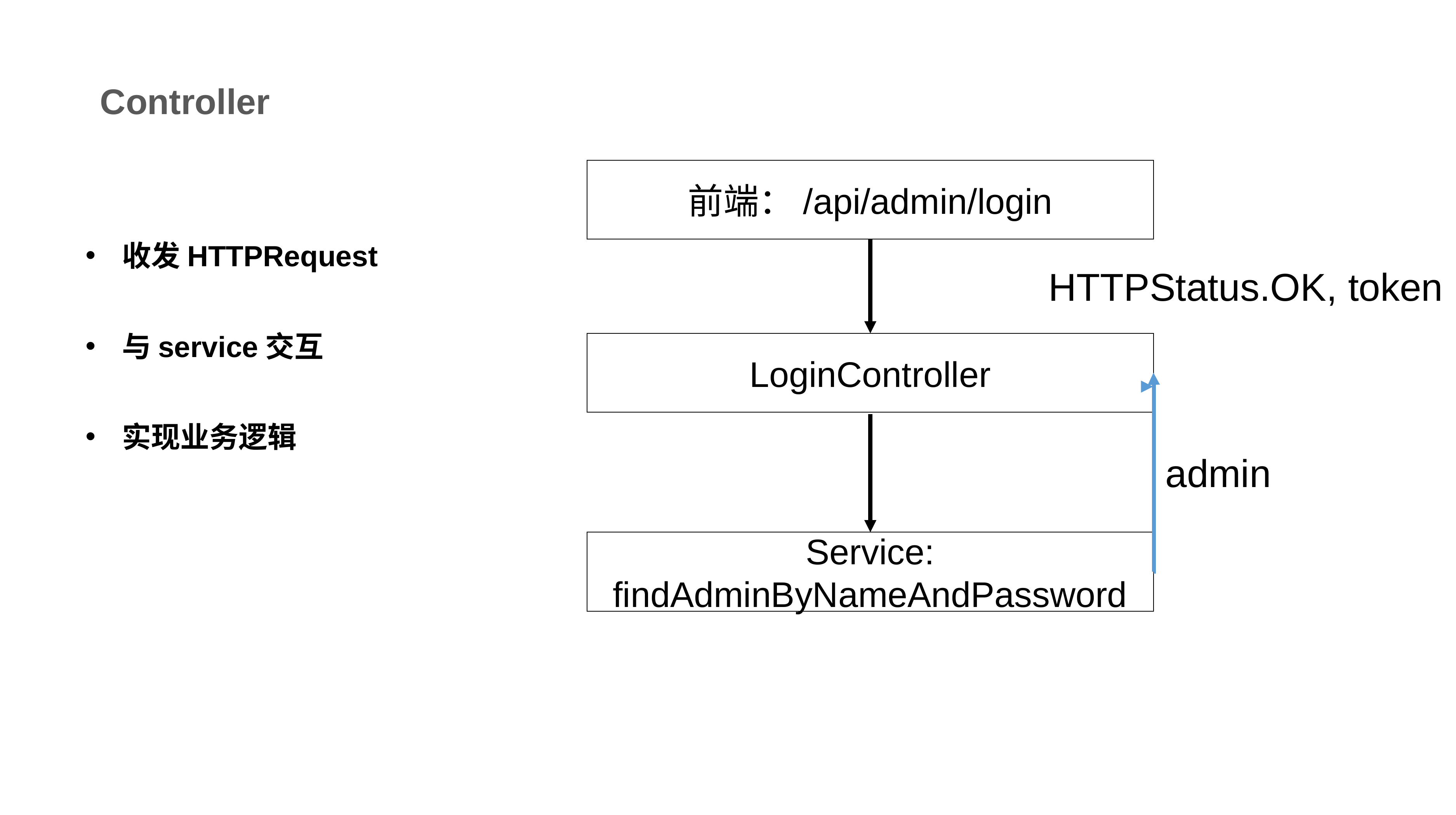

Controller
前端：/api/admin/login
收发HTTPRequest

与service交互

实现业务逻辑
HTTPStatus.OK, token
LoginController
admin
Service:
findAdminByNameAndPassword